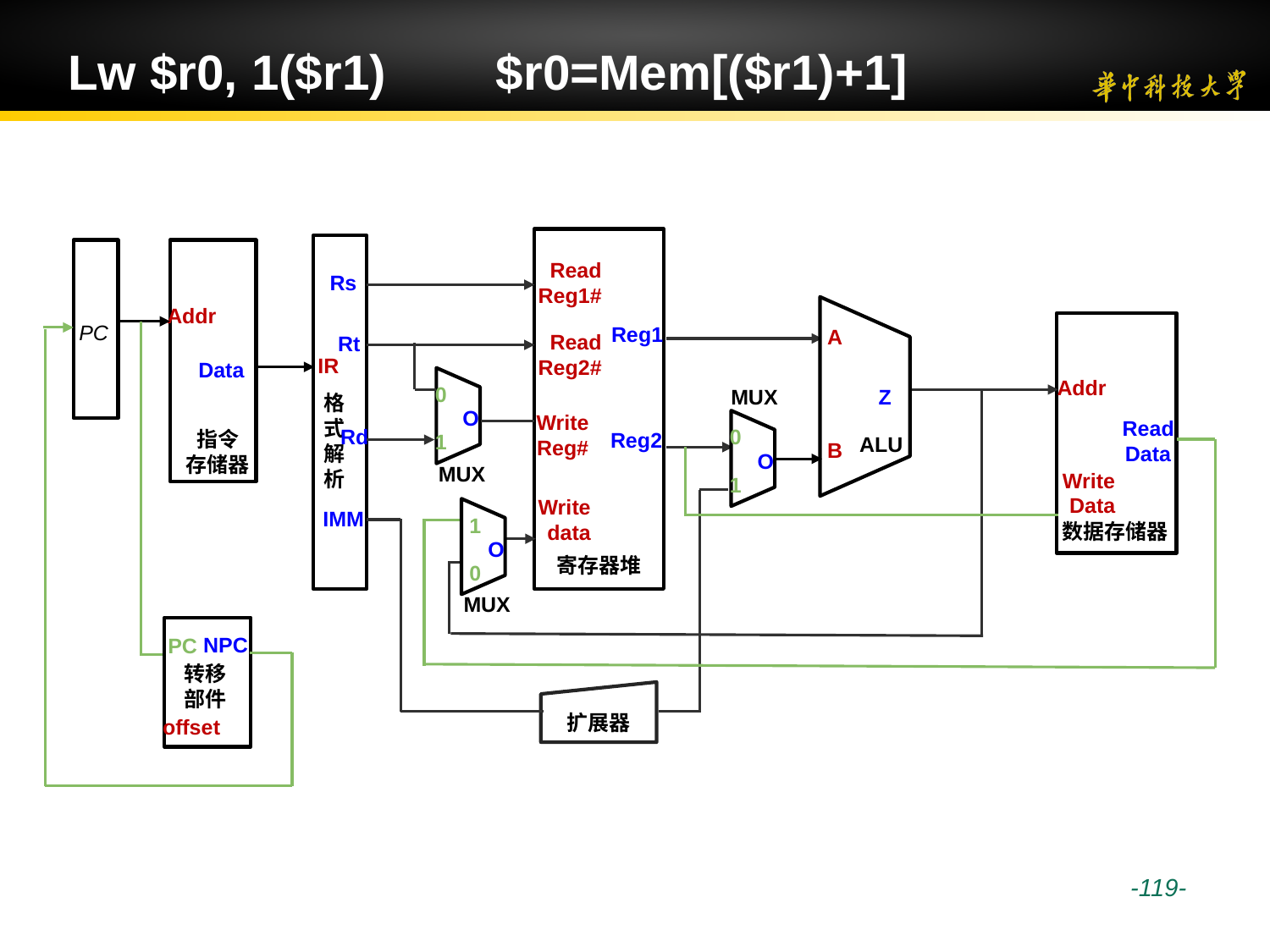

# Lw $r0, 1($r1)        $r0=Mem[($r1)+1]

Read
Reg1#
Reg1
Read
Reg2#
Write
Reg#
Reg2
Write
data
寄存器堆

Rs
Rt
IR
格式解析
Rd
IMM

PC

Addr
Data
指令
存储器
A

Z
ALU
B

Addr
Read
Data
Write
Data
数据存储器
0

O
1
MUX
MUX
0

O
1
1

O
0
MUX

NPC
PC
转移
部件
offset

扩展器
 -119-